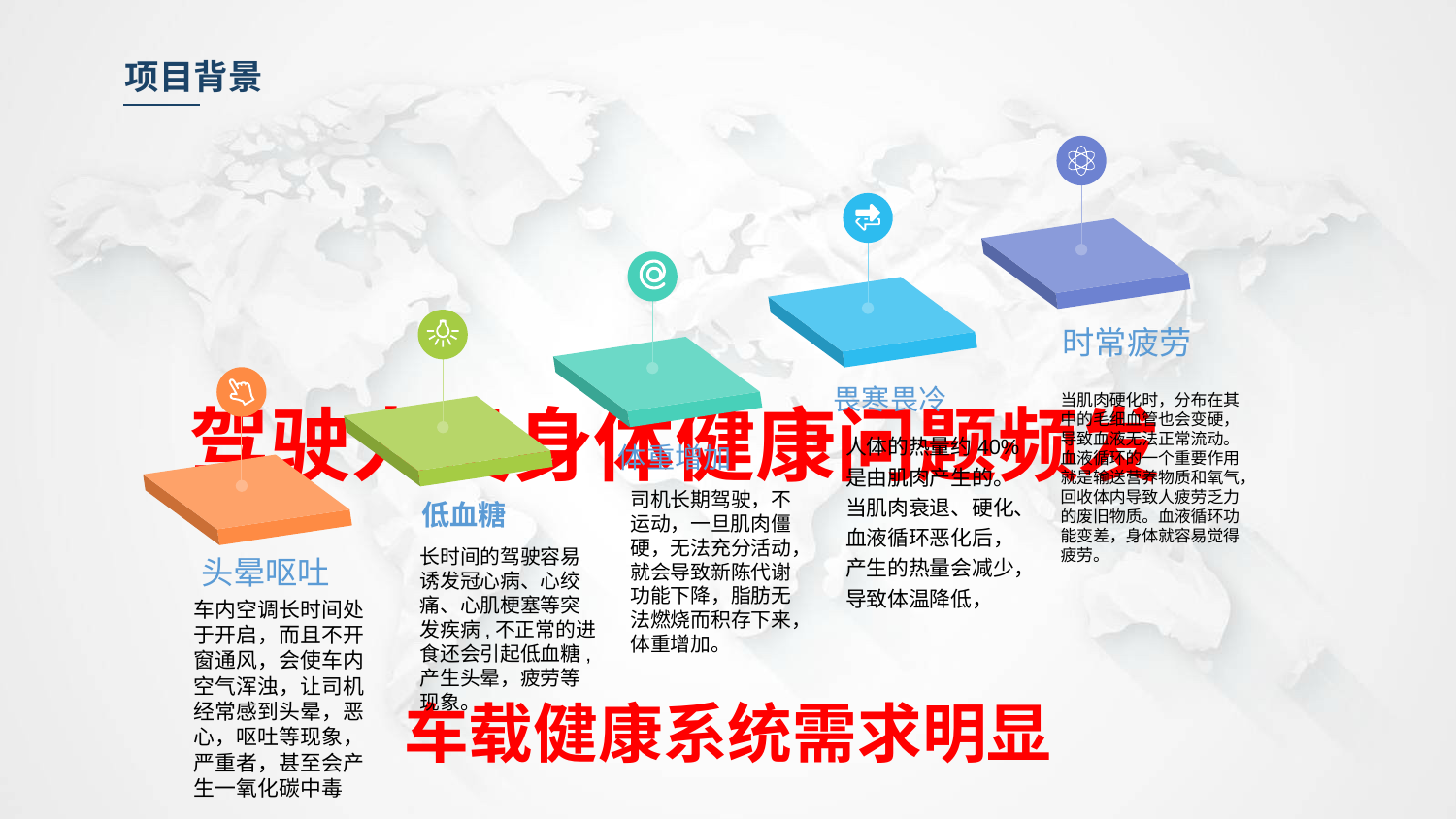

项目背景

时常疲劳

当肌肉硬化时，分布在其中的毛细血管也会变硬，导致血液无法正常流动。血液循环的一个重要作用就是输送营养物质和氧气，回收体内导致人疲劳乏力的废旧物质。血液循环功能变差，身体就容易觉得疲劳。

畏寒畏冷

驾驶人员身体健康问题频发

人体的热量约40%是由肌肉产生的。当肌肉衰退、硬化、血液循环恶化后，产生的热量会减少，导致体温降低，
体重增加

司机长期驾驶，不运动，一旦肌肉僵硬，无法充分活动，就会导致新陈代谢功能下降，脂肪无法燃烧而积存下来，体重增加。

低血糖
长时间的驾驶容易诱发冠心病、心绞痛、心肌梗塞等突发疾病,不正常的进食还会引起低血糖,产生头晕，疲劳等现象。

头晕呕吐
车内空调长时间处于开启，而且不开窗通风，会使车内空气浑浊，让司机经常感到头晕，恶心，呕吐等现象，严重者，甚至会产生一氧化碳中毒

车载健康系统需求明显